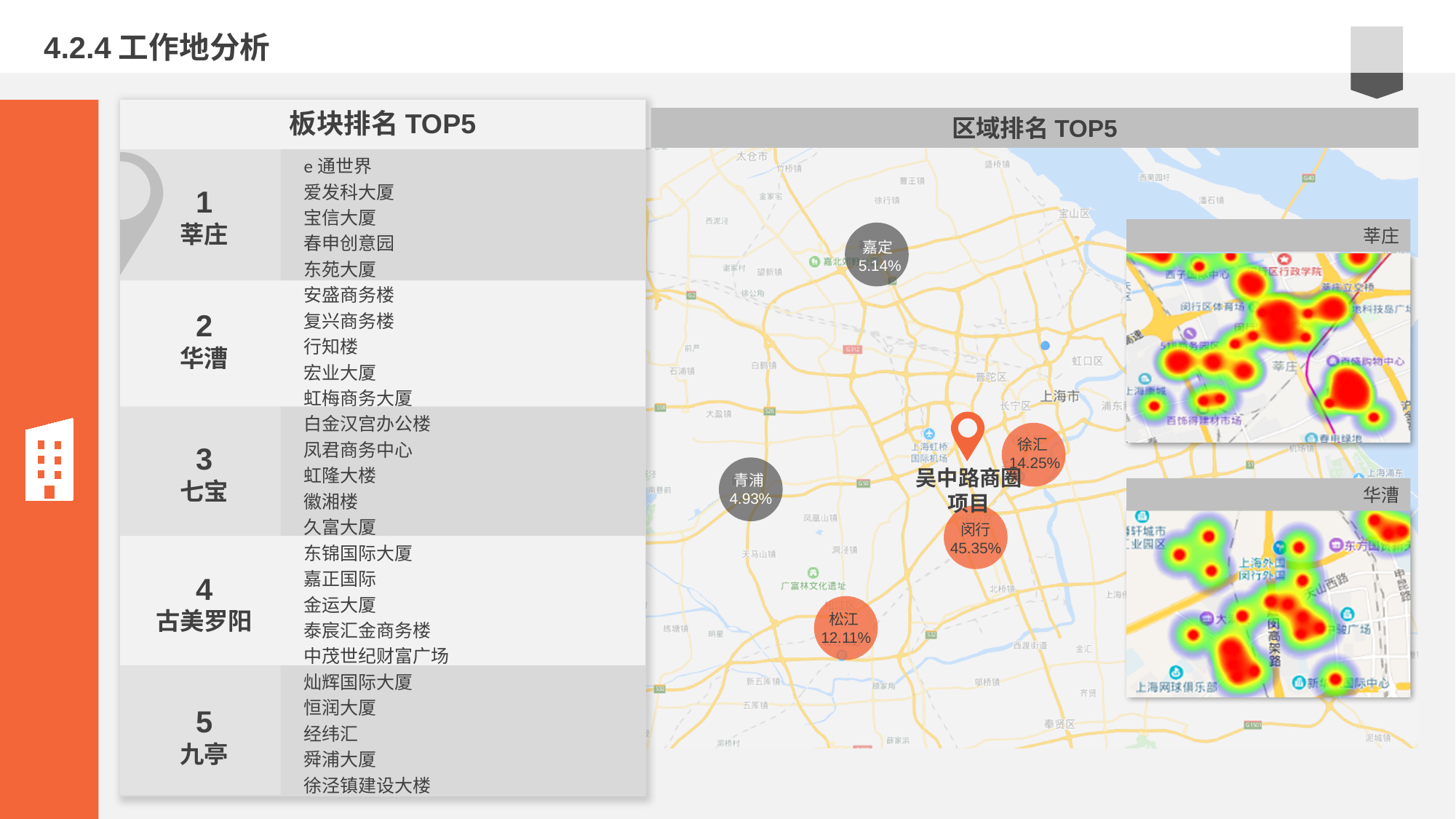

4.2.4工作地分析
118

板块排名TOP5
区域排名TOP5
e通世界
爱发科大厦
宝信大厦
春申创意园
东苑大厦
安盛商务楼
复兴商务楼
行知楼
宏业大厦
虹梅商务大厦
白金汉宫办公楼
凤君商务中心
虹隆大楼
徽湘楼
久富大厦
东锦国际大厦
嘉正国际
金运大厦
泰宸汇金商务楼
中茂世纪财富广场
灿辉国际大厦
恒润大厦
经纬汇
舜浦大厦
徐泾镇建设大楼

1
莘庄
莘庄

嘉定5.14%

2
华漕

吴中路商圈项目

徐汇14.25%
3
七宝

青浦4.93%
华漕

闵行
45.35%
4
古美罗阳

松江12.11%

5
九亭